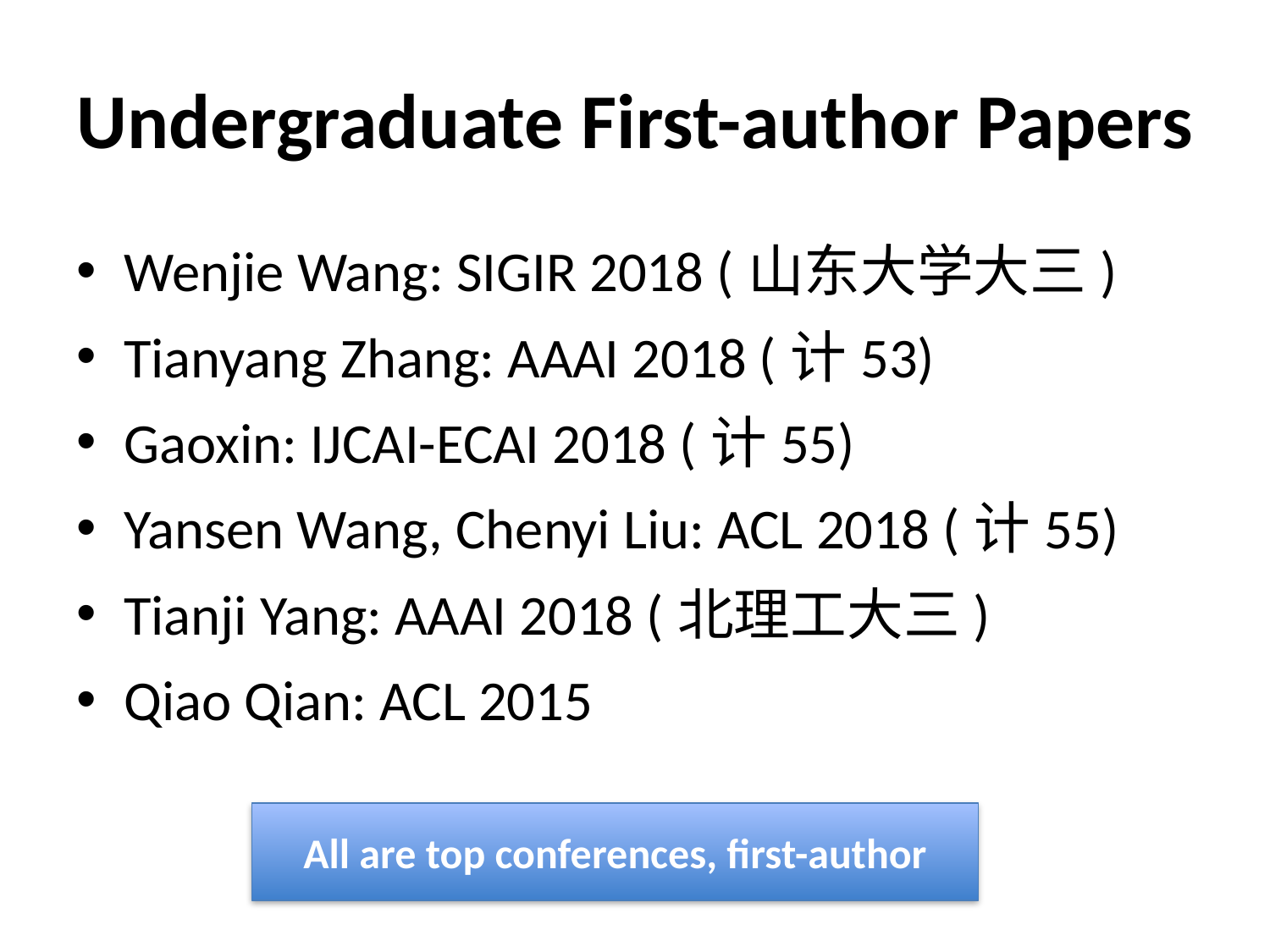

# Undergraduate First-author Papers
Wenjie Wang: SIGIR 2018 (山东大学大三)
Tianyang Zhang: AAAI 2018 (计53)
Gaoxin: IJCAI-ECAI 2018 (计55)
Yansen Wang, Chenyi Liu: ACL 2018 (计55)
Tianji Yang: AAAI 2018 (北理工大三)
Qiao Qian: ACL 2015

All are top conferences, first-author